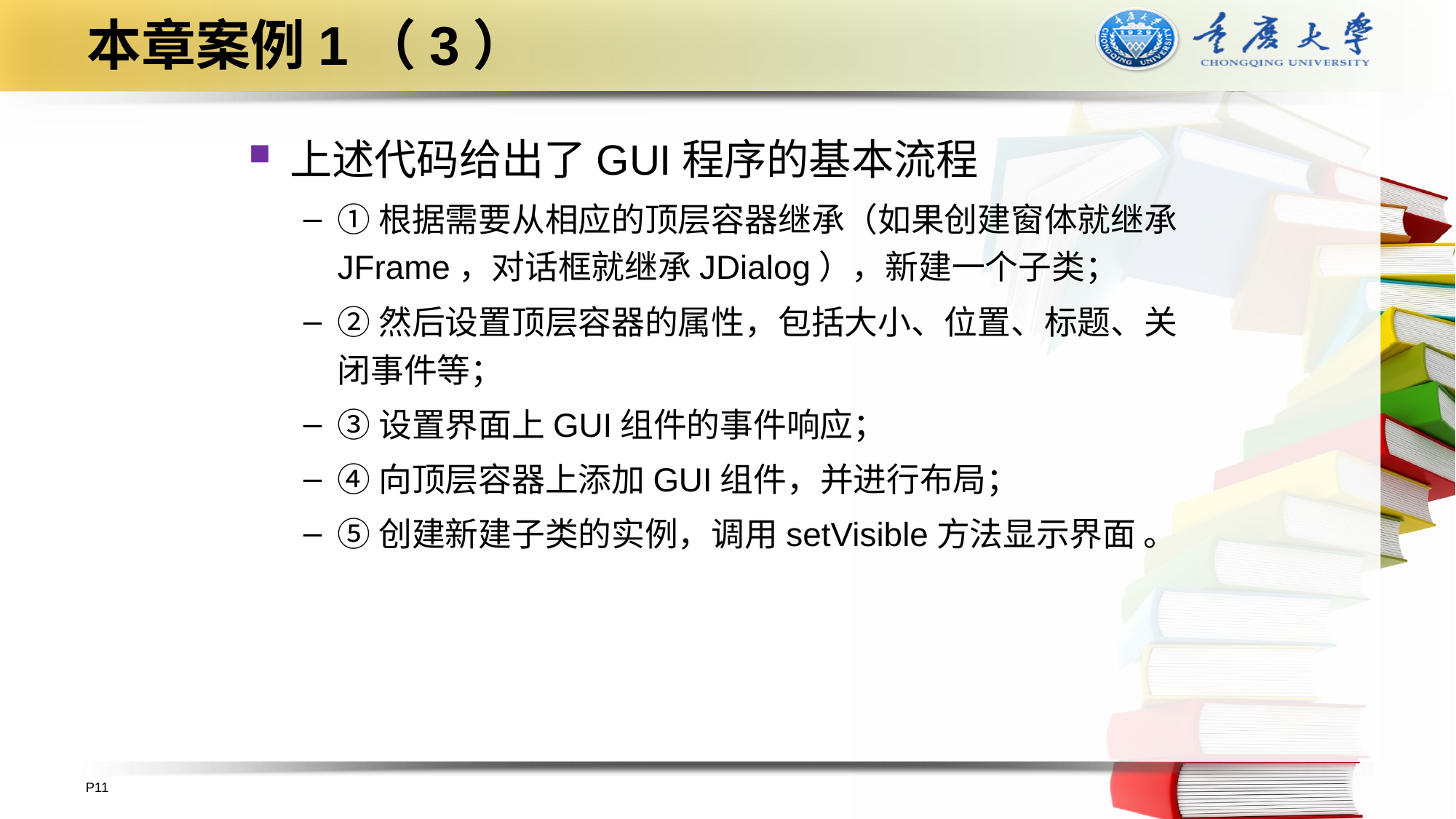

# 本章案例1（3）
上述代码给出了GUI程序的基本流程
①根据需要从相应的顶层容器继承（如果创建窗体就继承JFrame，对话框就继承JDialog），新建一个子类；
②然后设置顶层容器的属性，包括大小、位置、标题、关闭事件等；
③设置界面上GUI组件的事件响应；
④向顶层容器上添加GUI组件，并进行布局；
⑤创建新建子类的实例，调用setVisible方法显示界面 。

P11